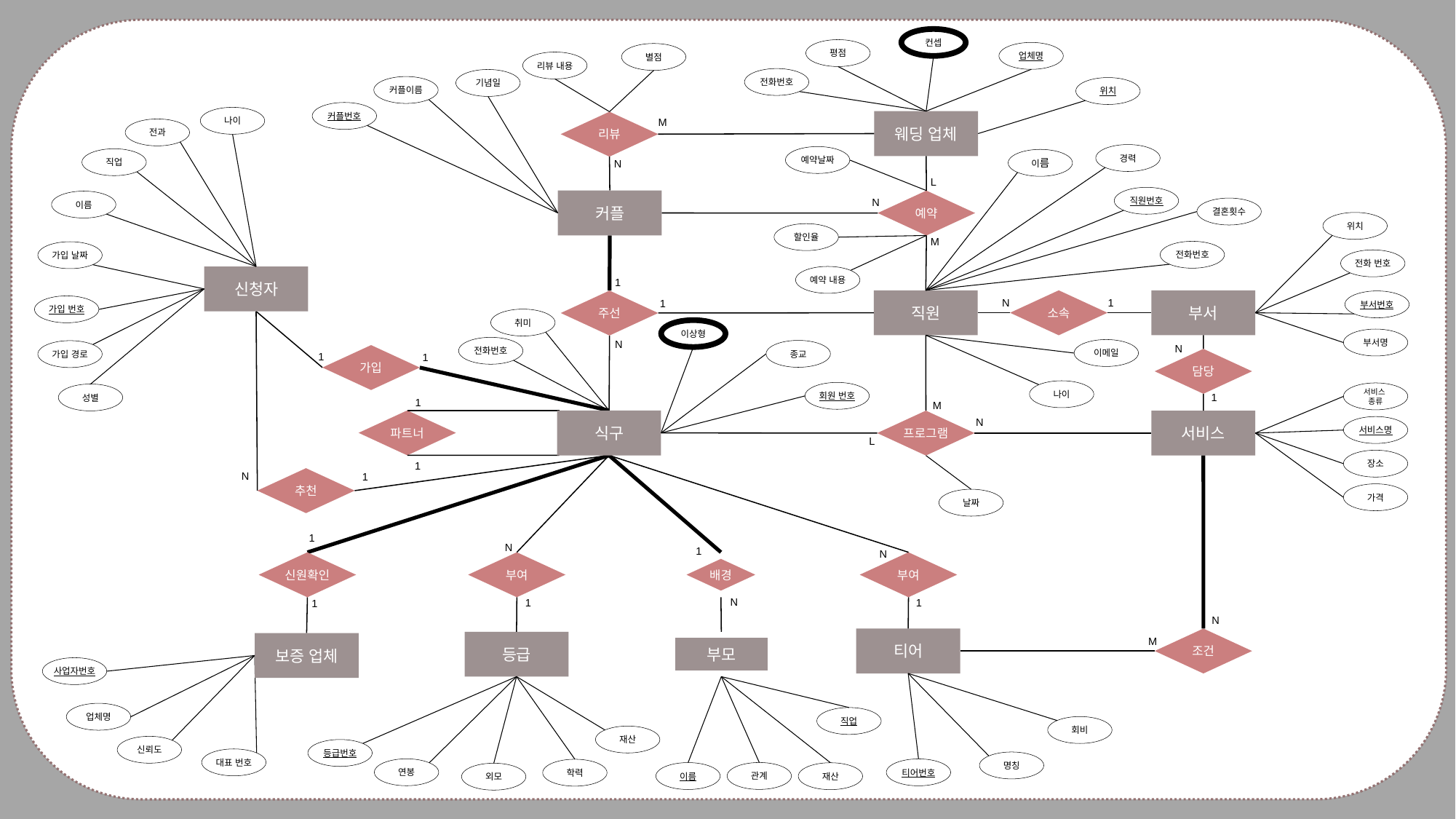

컨셉
평점
업체명
별점
리뷰 내용
전화번호
기념일
커플이름
위치
커플번호
나이
전과
직업
이름
가입 날짜
신청자
가입 번호
가입 경로
성별
웨딩 업체
리뷰
M
경력
예약날짜
이름
N
L
직원번호
커플
예약
N
결혼횟수
위치
할인율
M
전화번호
전화 번호
예약 내용
1
부서
직원
소속
주선
부서번호
N
1
1
취미
이상형
전화번호
종교
회원 번호
식구
부서명
N
이메일
N
가입
담당
1
1
나이
서비스
종류
1
1
M
파트너
서비스
프로그램
N
서비스명
L
장소
1
추천
N
1
가격
날짜
1
N
1
N
부여
부여
배경
신원확인
N
1
1
1
N
티어
조건
등급
부모
보증 업체
M
사업자번호
직업
업체명
회비
재산
신뢰도
등급번호
대표 번호
명칭
연봉
티어번호
학력
관계
이름
재산
외모